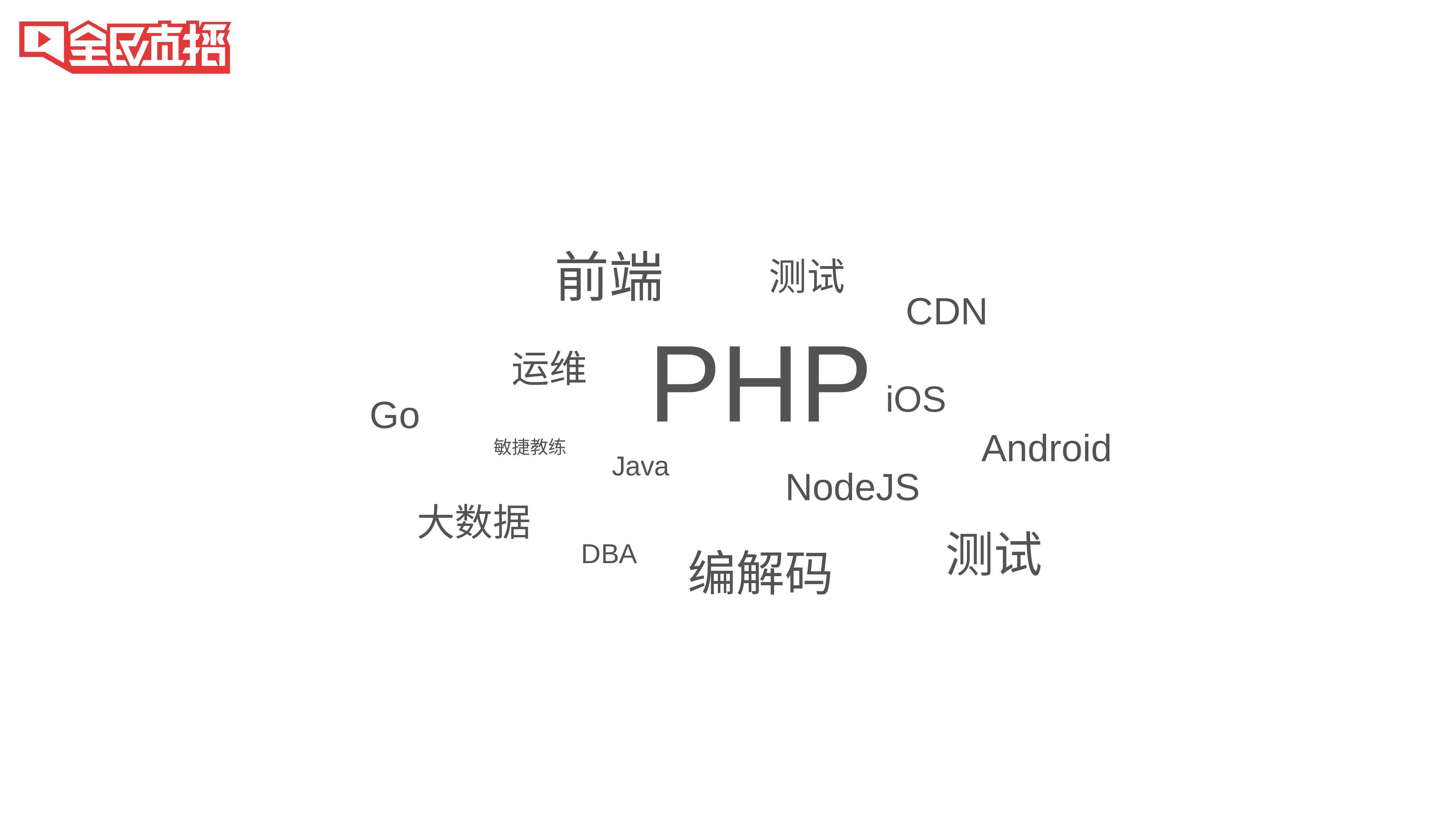

前端
测试
CDN
PHP
运维
iOS
Go
Android
敏捷教练
Java
NodeJS
大数据
测试
DBA
编解码